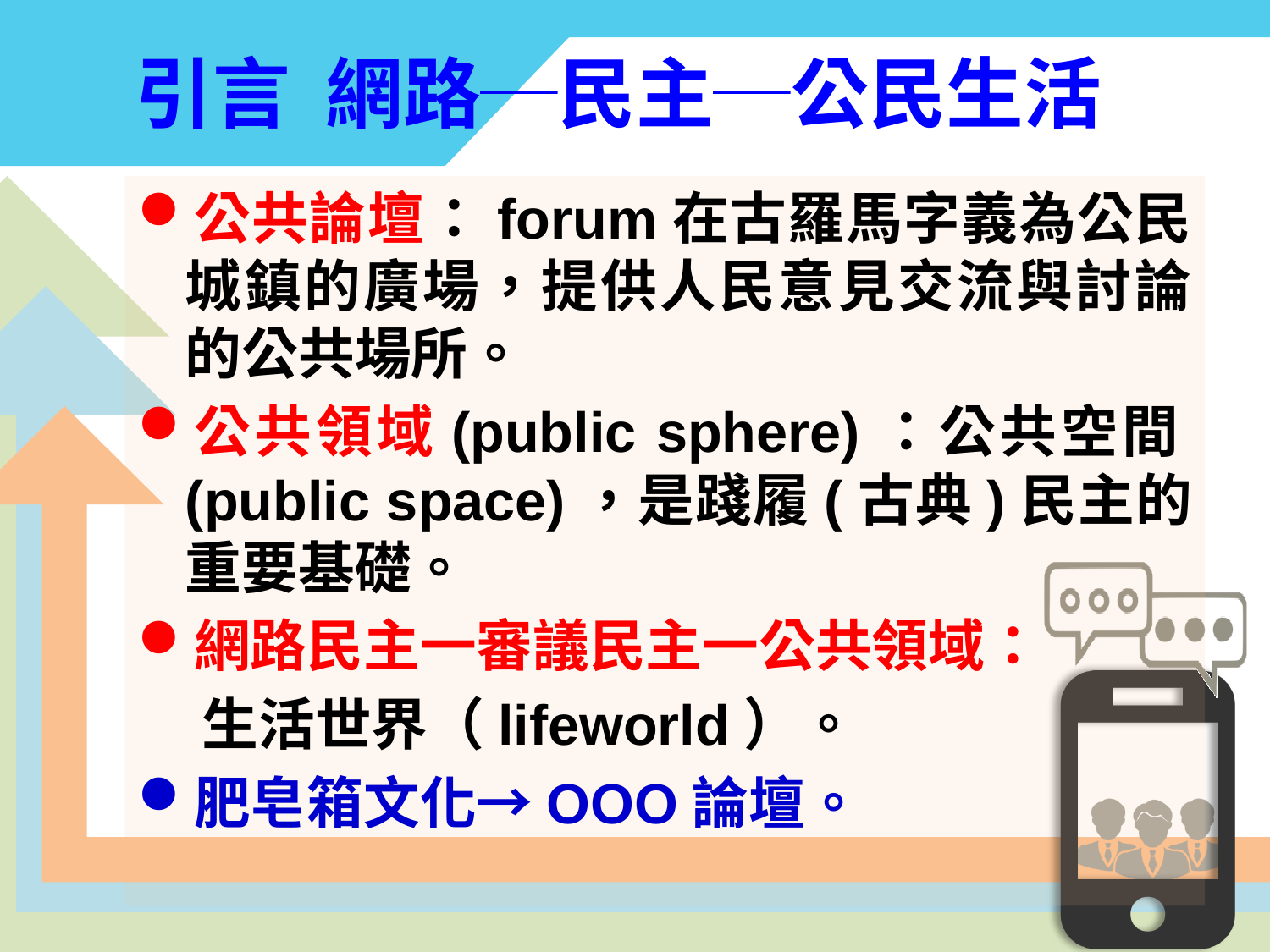

# 引言  網路─民主─公民生活
公共論壇：forum在古羅馬字義為公民城鎮的廣場，提供人民意見交流與討論的公共場所。
公共領域(public sphere)：公共空間(public space)，是踐履(古典)民主的重要基礎。
網路民主一審議民主一公共領域：
    生活世界（lifeworld）。
肥皂箱文化→OOO論壇。